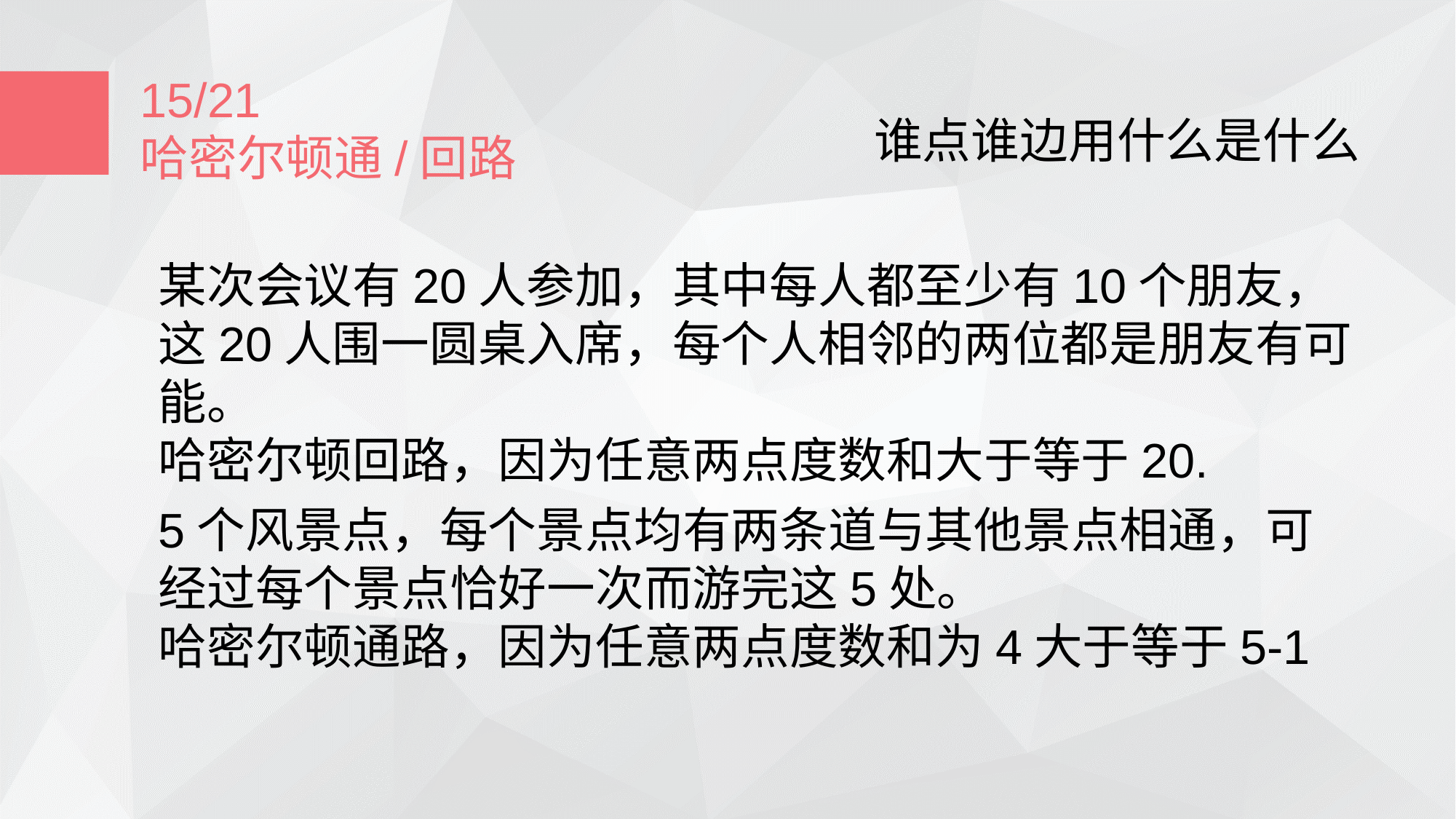

15/21
哈密尔顿通/回路

谁点谁边用什么是什么
某次会议有20人参加，其中每人都至少有10个朋友，这20人围一圆桌入席，每个人相邻的两位都是朋友有可能。
哈密尔顿回路，因为任意两点度数和大于等于20.
5个风景点，每个景点均有两条道与其他景点相通，可经过每个景点恰好一次而游完这5处。
哈密尔顿通路，因为任意两点度数和为4大于等于5-1